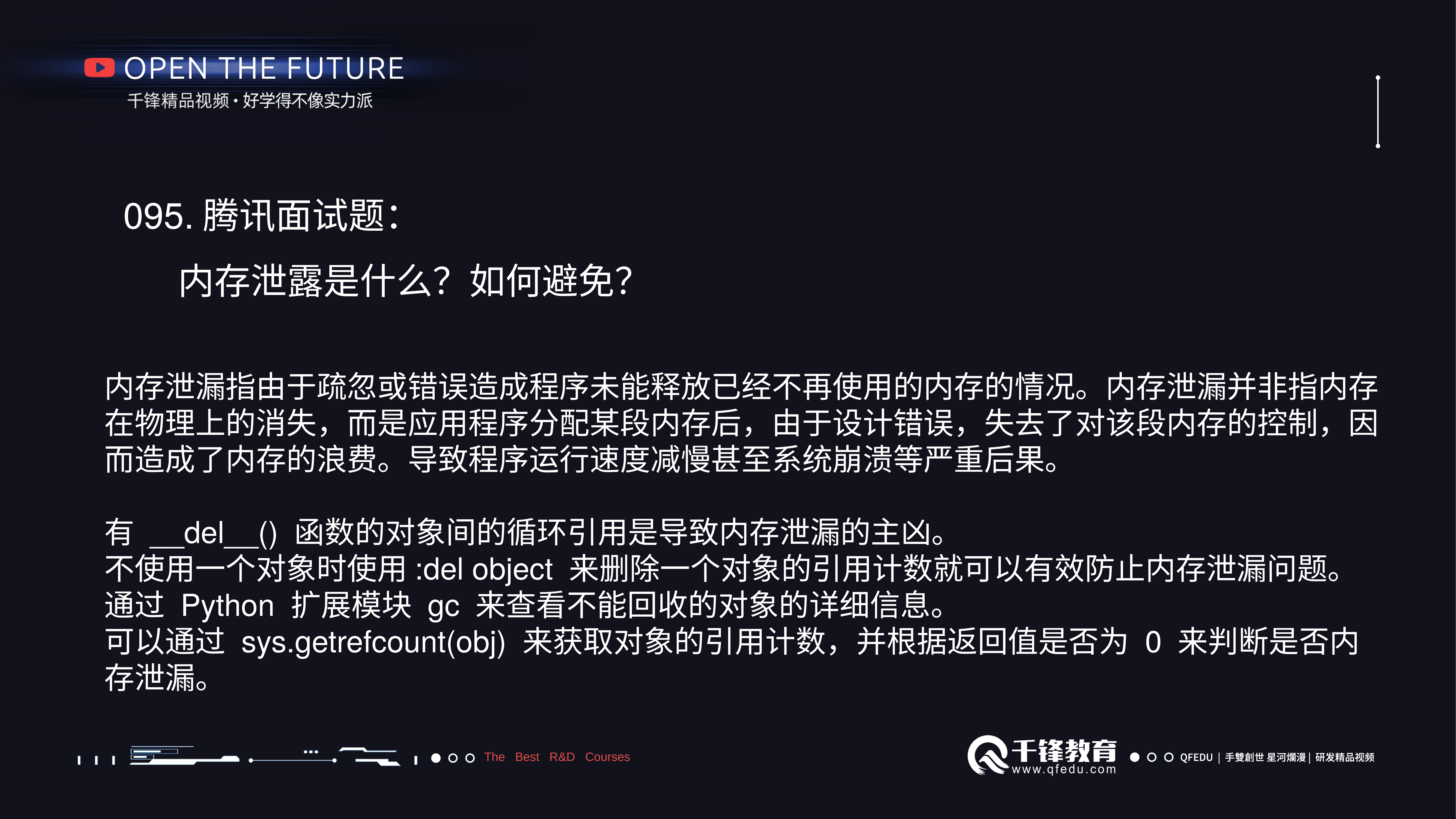

095.腾讯面试题：
内存泄露是什么？如何避免？
内存泄漏指由于疏忽或错误造成程序未能释放已经不再使用的内存的情况。内存泄漏并非指内存在物理上的消失，而是应用程序分配某段内存后，由于设计错误，失去了对该段内存的控制，因而造成了内存的浪费。导致程序运行速度减慢甚至系统崩溃等严重后果。

有 __del__() 函数的对象间的循环引用是导致内存泄漏的主凶。
不使用一个对象时使用:del object 来删除一个对象的引用计数就可以有效防止内存泄漏问题。通过 Python 扩展模块 gc 来查看不能回收的对象的详细信息。
可以通过 sys.getrefcount(obj) 来获取对象的引用计数，并根据返回值是否为 0 来判断是否内存泄漏。